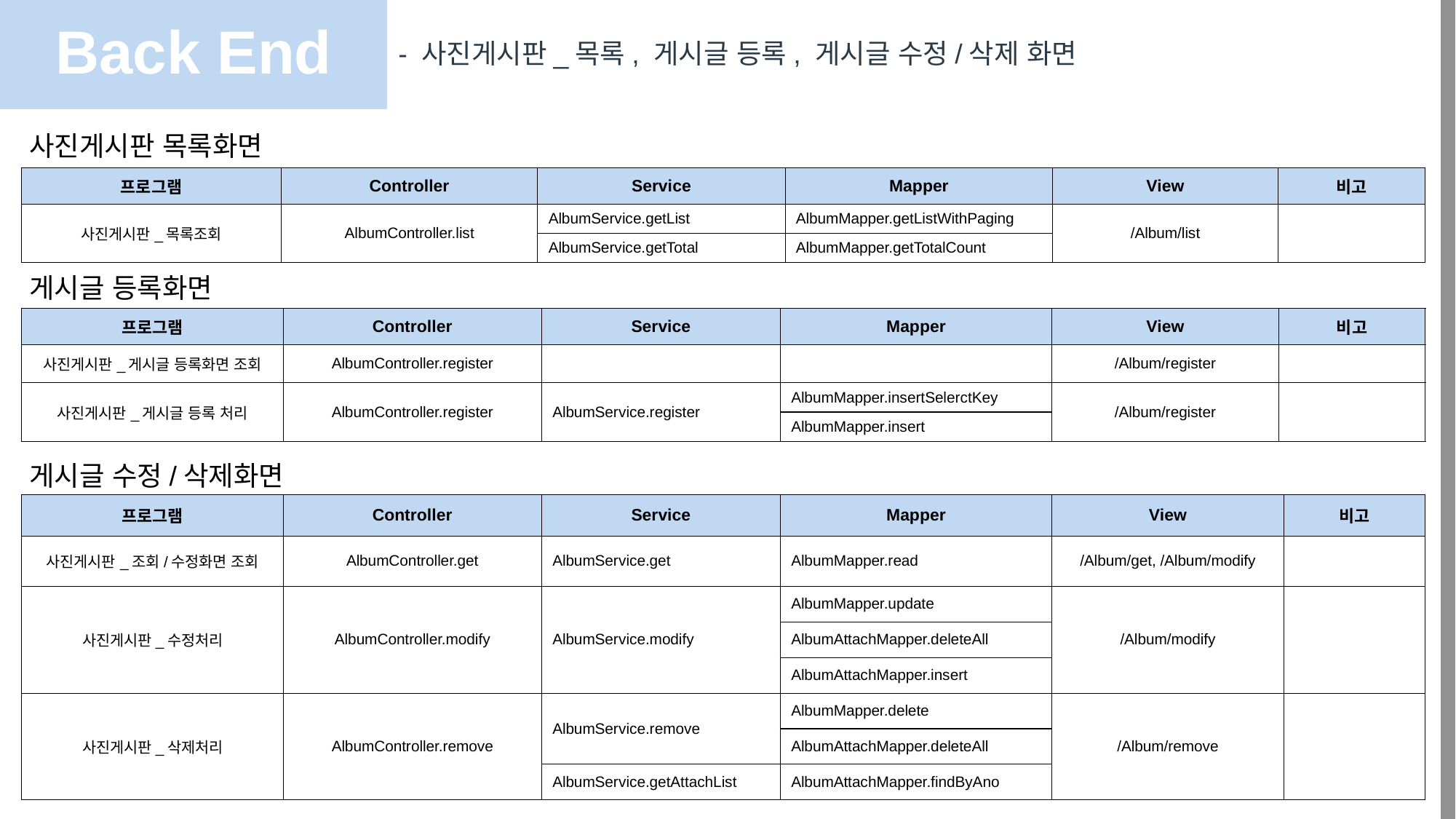

Back End
- 사진게시판_목록, 게시글 등록, 게시글 수정/삭제 화면
사진게시판 목록화면
| 프로그램 | Controller | Service | Mapper | View | 비고 |
| --- | --- | --- | --- | --- | --- |
| 사진게시판\_목록조회 | AlbumController.list | AlbumService.getList | AlbumMapper.getListWithPaging | /Album/list |  |
|  |  | AlbumService.getTotal | AlbumMapper.getTotalCount |  |  |
게시글 등록화면
| 프로그램 | Controller | Service | Mapper | View | 비고 |
| --- | --- | --- | --- | --- | --- |
| 사진게시판\_게시글 등록화면 조회 | AlbumController.register |  |  | /Album/register |  |
| 사진게시판\_게시글 등록 처리 | AlbumController.register | AlbumService.register | AlbumMapper.insertSelerctKey | /Album/register |  |
|  |  |  | AlbumMapper.insert |  |  |
게시글 수정/삭제화면
| 프로그램 | Controller | Service | Mapper | View | 비고 |
| --- | --- | --- | --- | --- | --- |
| 사진게시판\_조회/수정화면 조회 | AlbumController.get | AlbumService.get | AlbumMapper.read | /Album/get, /Album/modify |  |
| 사진게시판\_수정처리 | AlbumController.modify | AlbumService.modify | AlbumMapper.update | /Album/modify |  |
|  |  |  | AlbumAttachMapper.deleteAll |  |  |
|  |  |  | AlbumAttachMapper.insert |  |  |
| 사진게시판\_삭제처리 | AlbumController.remove | AlbumService.remove | AlbumMapper.delete | /Album/remove |  |
|  |  |  | AlbumAttachMapper.deleteAll |  |  |
|  |  | AlbumService.getAttachList | AlbumAttachMapper.findByAno |  |  |